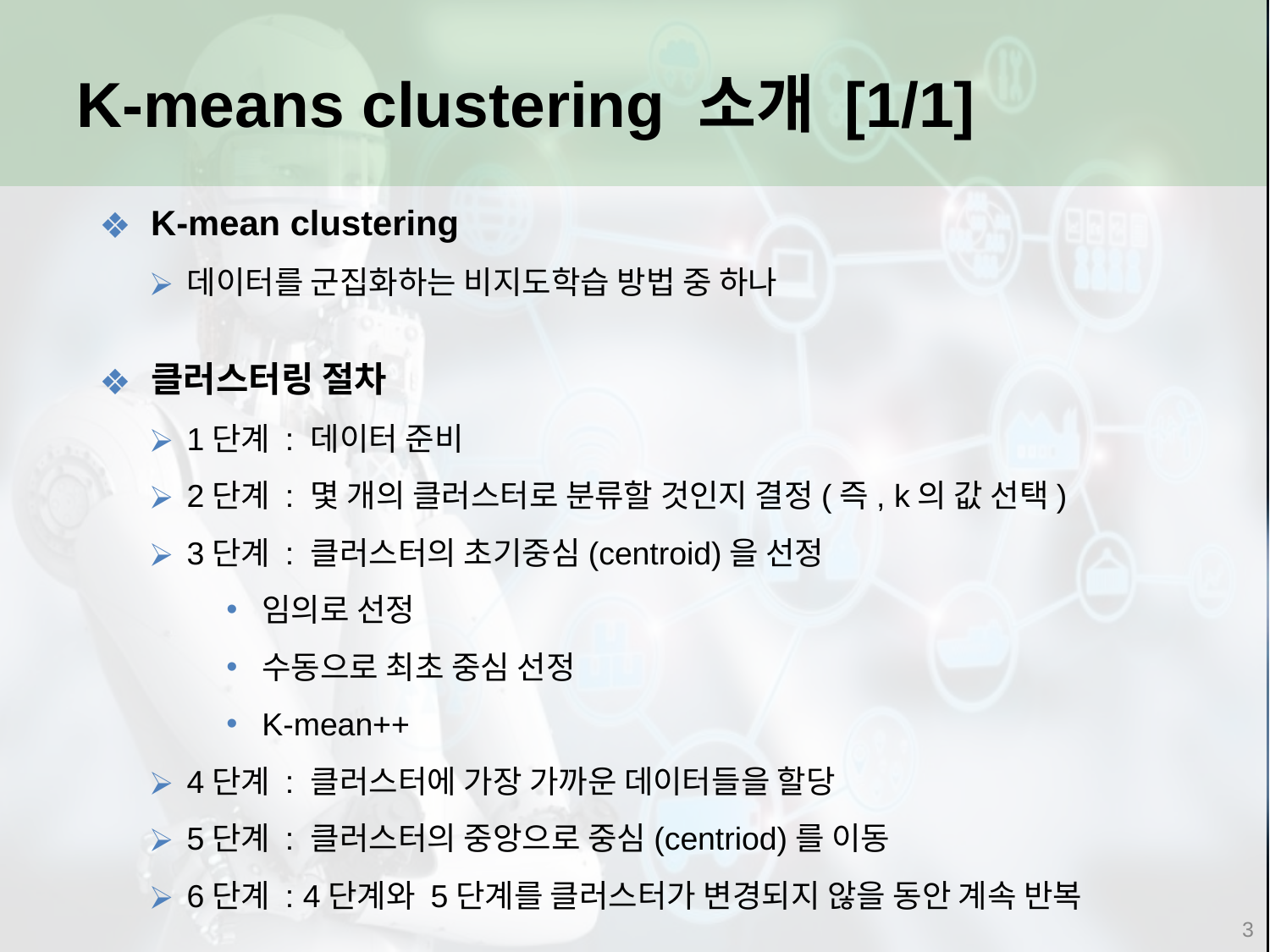

K-means clustering 소개 [1/1]
K-mean clustering
데이터를 군집화하는 비지도학습 방법 중 하나

클러스터링 절차
1단계 : 데이터 준비
2단계 : 몇 개의 클러스터로 분류할 것인지 결정(즉, k의 값 선택)
3단계 : 클러스터의 초기중심(centroid)을 선정
임의로 선정
수동으로 최초 중심 선정
K-mean++
4단계 : 클러스터에 가장 가까운 데이터들을 할당
5단계 : 클러스터의 중앙으로 중심(centriod)를 이동
6단계 : 4단계와 5단계를 클러스터가 변경되지 않을 동안 계속 반복
3